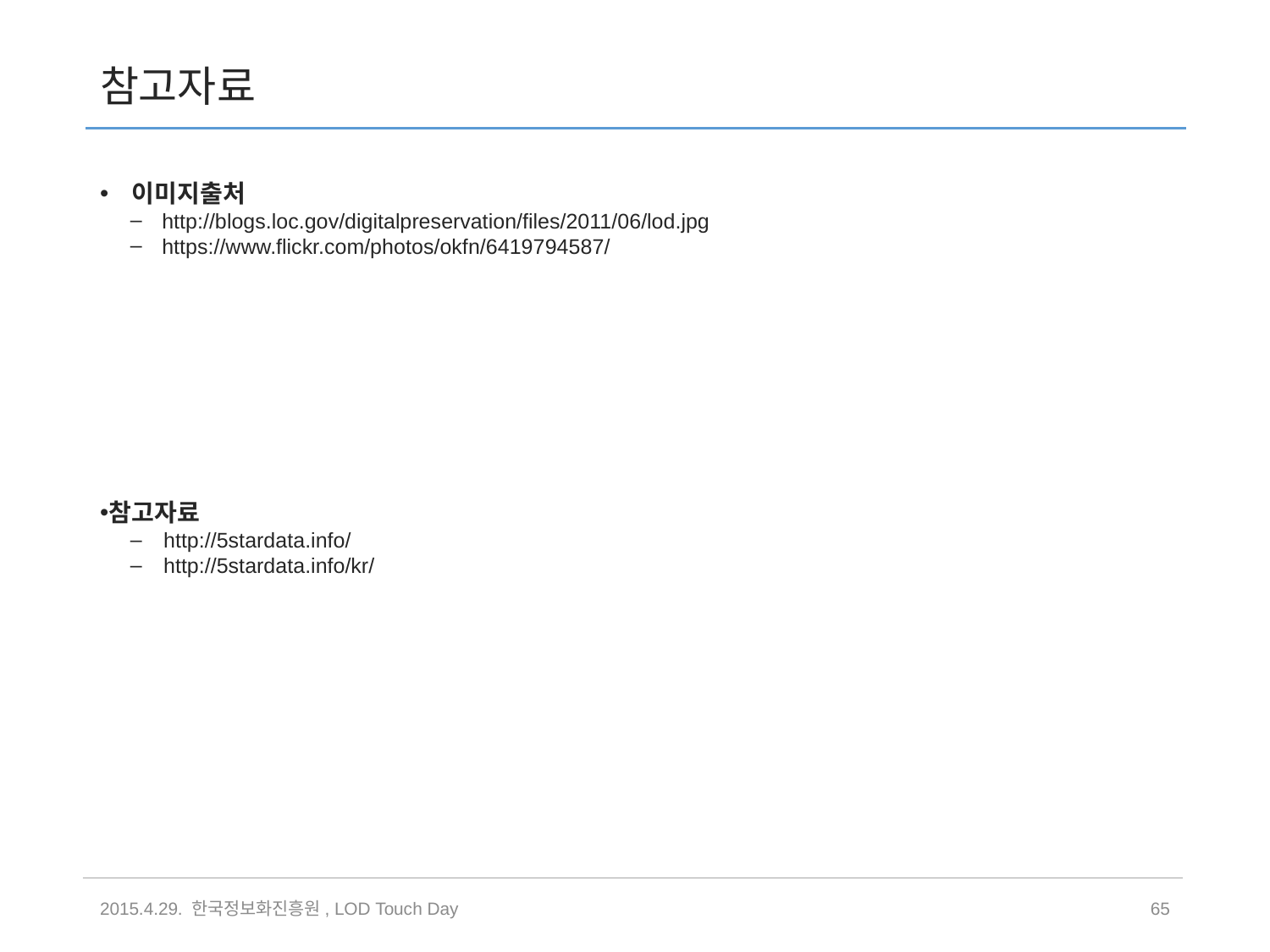

# 참고자료
이미지출처
http://blogs.loc.gov/digitalpreservation/files/2011/06/lod.jpg
https://www.flickr.com/photos/okfn/6419794587/

참고자료
http://5stardata.info/
http://5stardata.info/kr/

2015.4.29. 한국정보화진흥원, LOD Touch Day
65